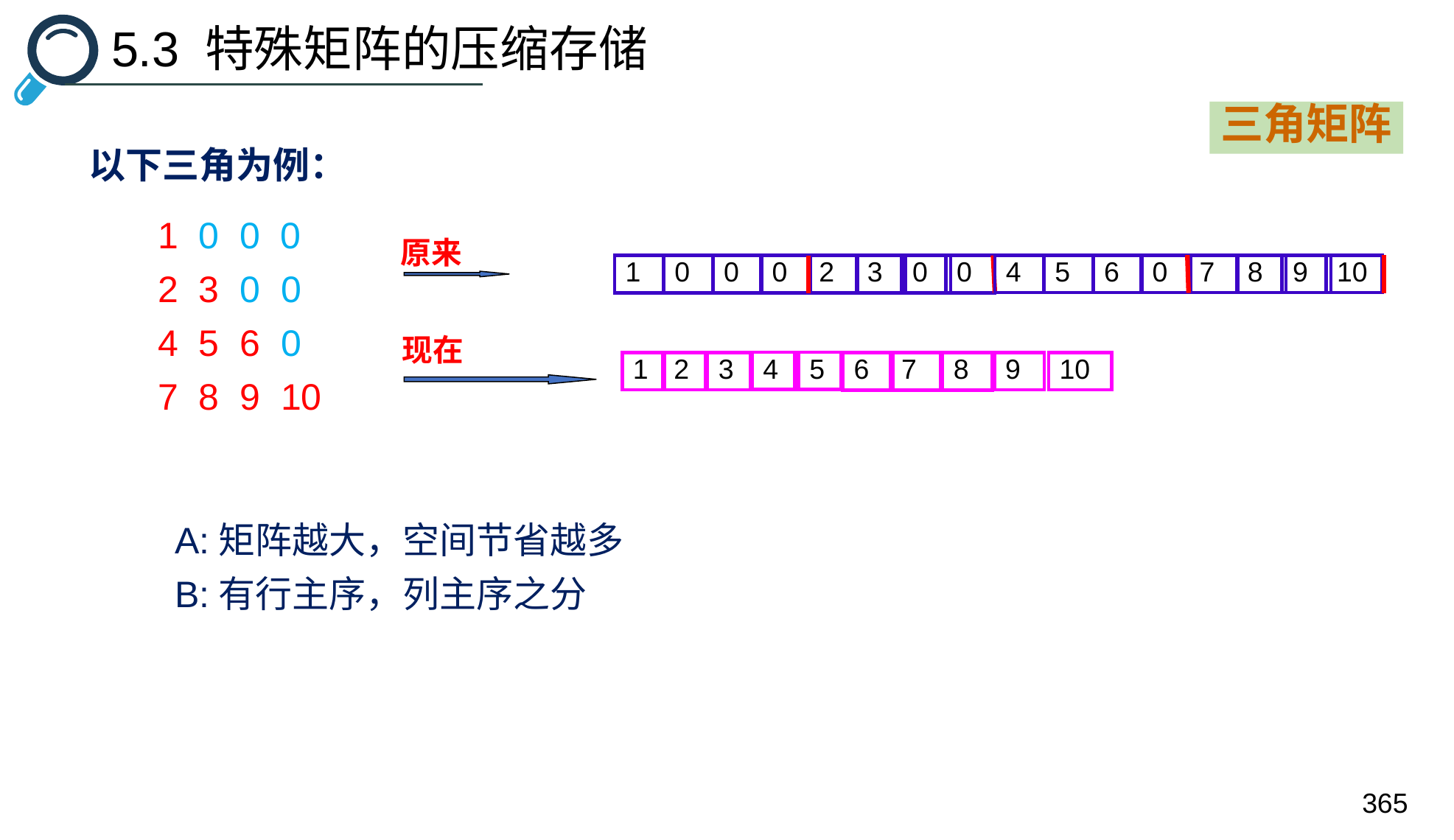

5.3 特殊矩阵的压缩存储
三角矩阵
以下三角为例：
1  0  0  0
2  3  0  0
4  5  6  0
7  8  9  10
原来
4
5
6
0
7
8
9
10
1
0
0
0
2
3
0
0

现在
4
5
1
2
3
9
10
6
7
8

A:矩阵越大，空间节省越多
B:有行主序，列主序之分
365